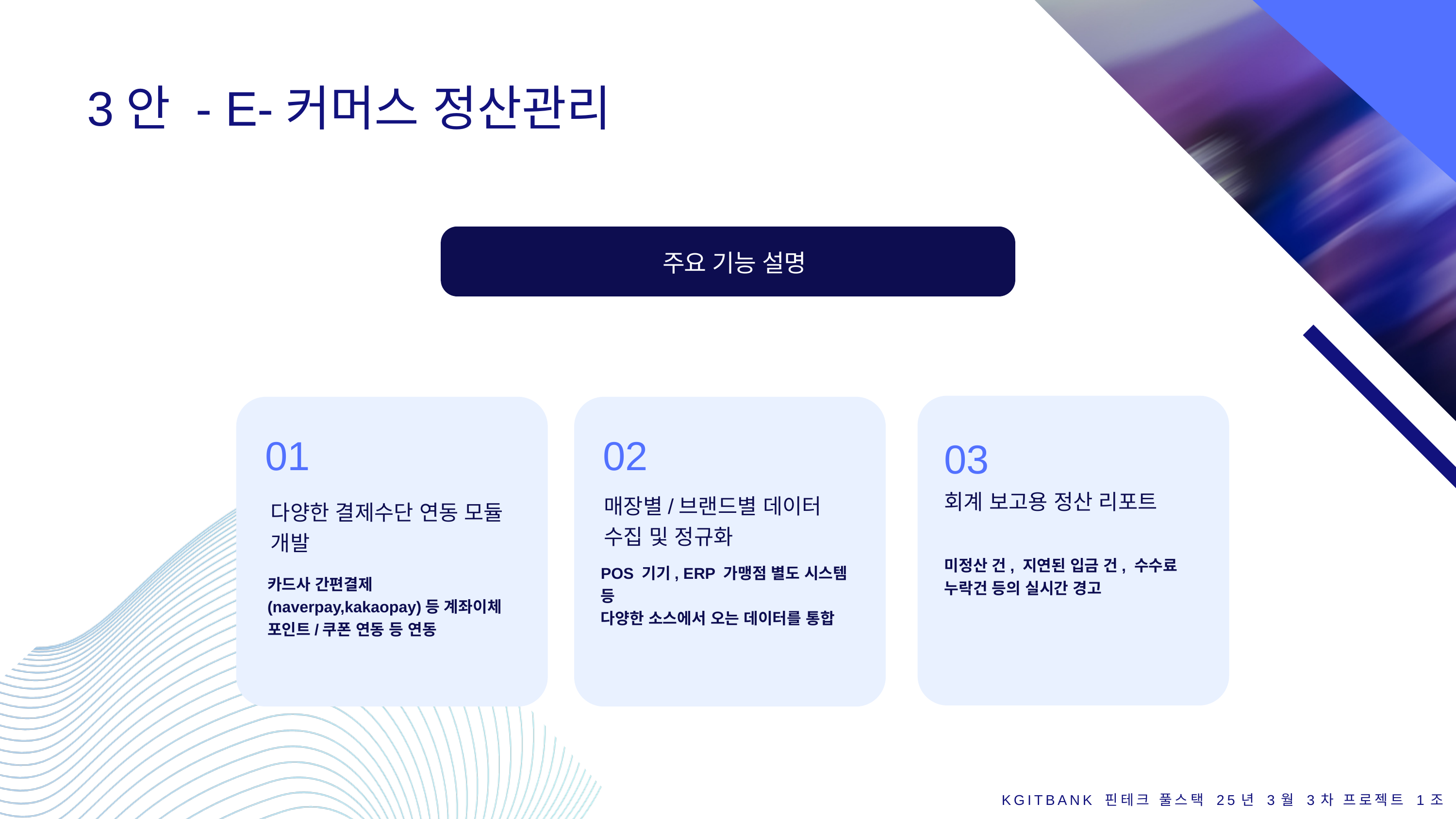

3안 - E-커머스 정산관리

 주요 기능 설명

01
다양한 결제수단 연동 모듈 개발

카드사 간편결제(naverpay,kakaopay)등 계좌이체
포인트/쿠폰 연동 등 연동

03
회계 보고용 정산 리포트
미정산 건, 지연된 입금 건, 수수료 누락건 등의 실시간 경고

02
매장별/브랜드별 데이터 수집 및 정규화
POS 기기, ERP 가맹점 별도 시스템 등
다양한 소스에서 오는 데이터를 통합

KGITBANK 핀테크 풀스택 25년 3월 3차 프로젝트 1조